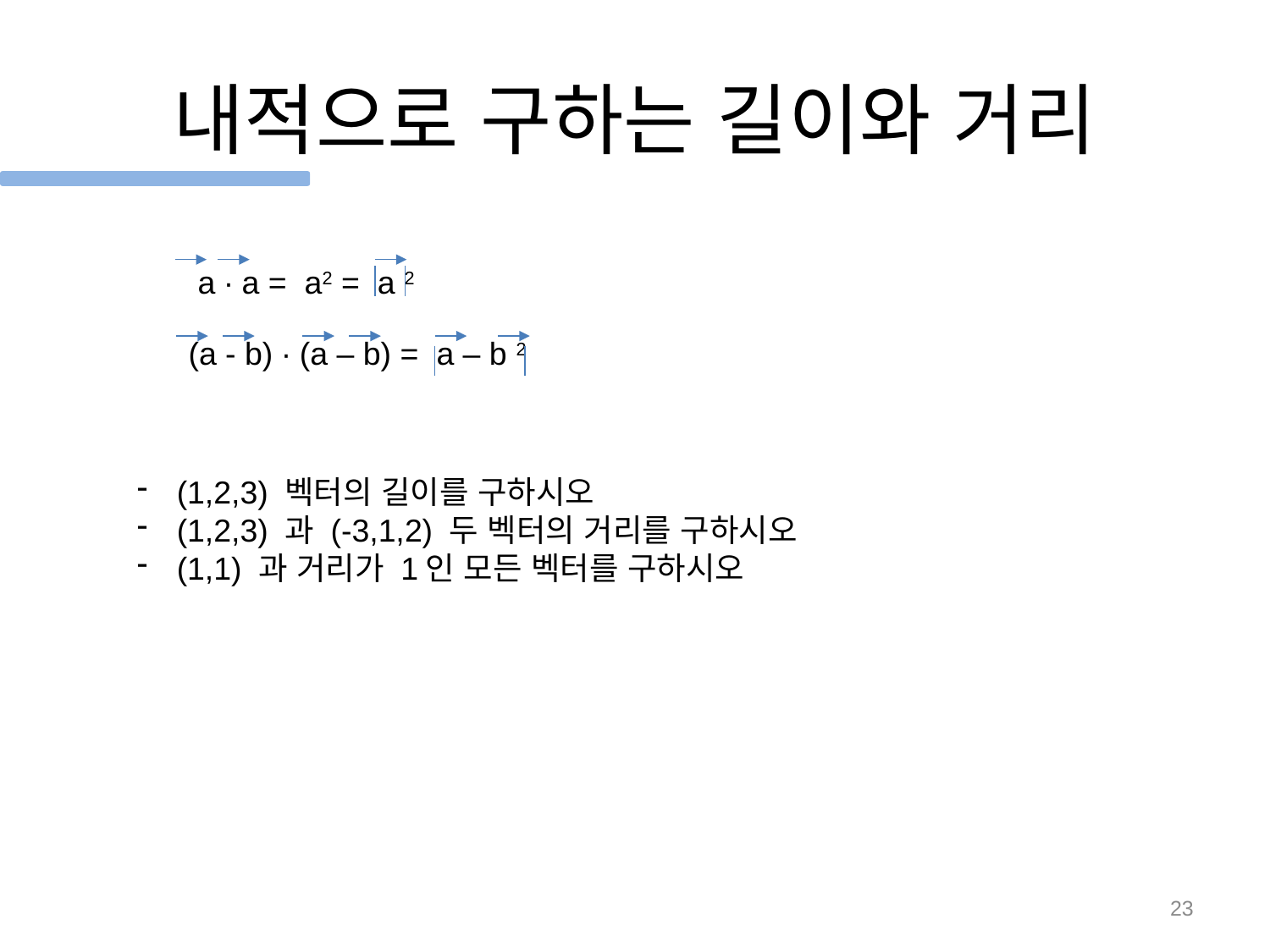

# 내적으로 구하는 길이와 거리

a ∙ a =  a2 =  a 2
 (a - b) ∙ (a – b) =  a – b 2
(1,2,3) 벡터의 길이를 구하시오
(1,2,3) 과 (-3,1,2) 두 벡터의 거리를 구하시오
(1,1) 과 거리가 1인 모든 벡터를 구하시오
23